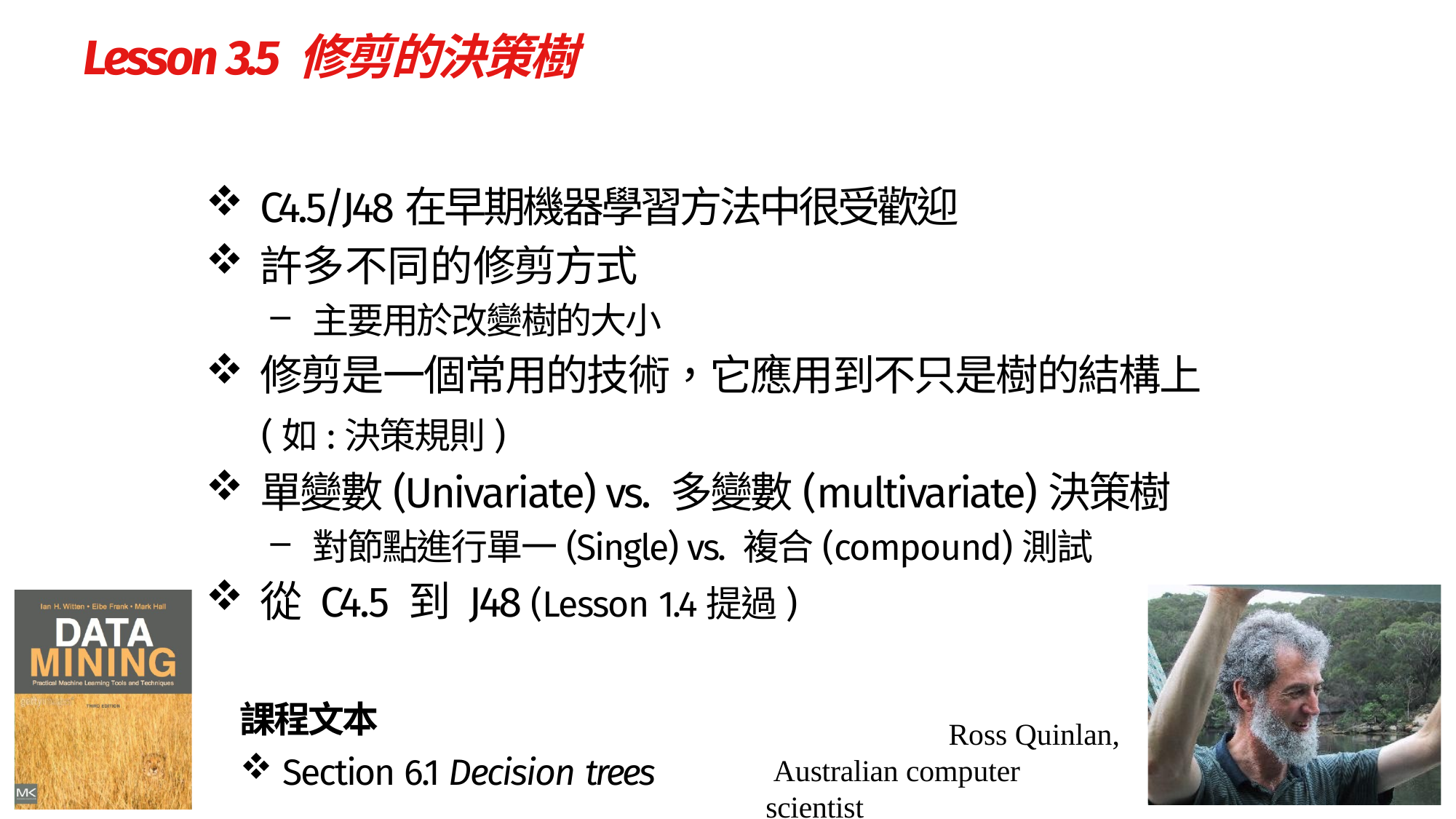

# Lesson 3.5 修剪的決策樹
C4.5/J48在早期機器學習方法中很受歡迎
許多不同的修剪方式
主要用於改變樹的大小
修剪是一個常用的技術，它應用到不只是樹的結構上
	(如:決策規則)
單變數(Univariate) vs. 多變數(multivariate)決策樹
對節點進行單一(Single) vs. 複合(compound)測試
從 C4.5 到 J48 (Lesson 1.4提過)

課程文本
Section 6.1 Decision trees
Ross Quinlan,  Australian computer scientist